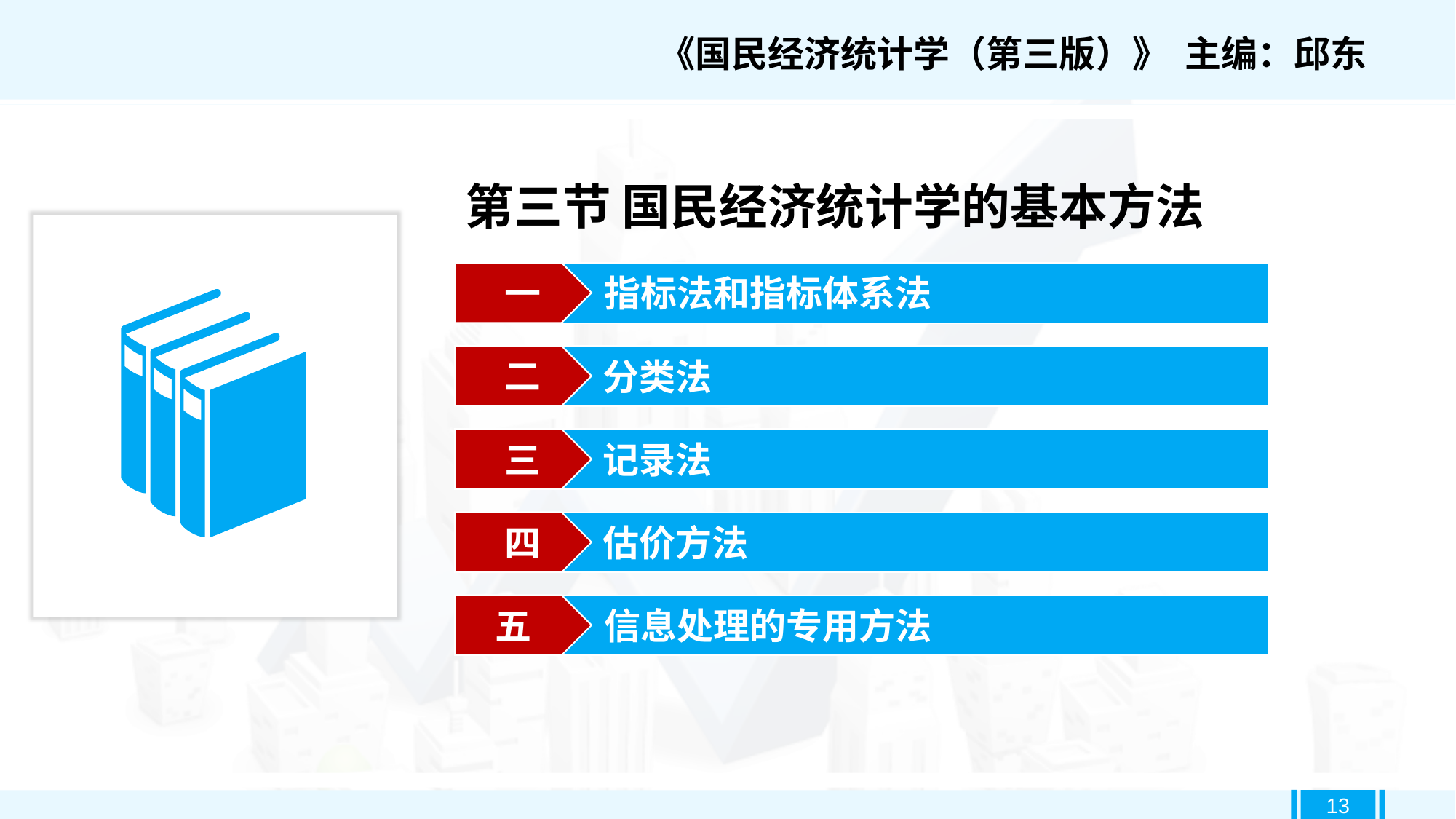

《国民经济统计学（第三版）》  主编：邱东
第三节 国民经济统计学的基本方法

一

指标法和指标体系法

二

分类法

三

记录法

四

估价方法

五

信息处理的专用方法

13